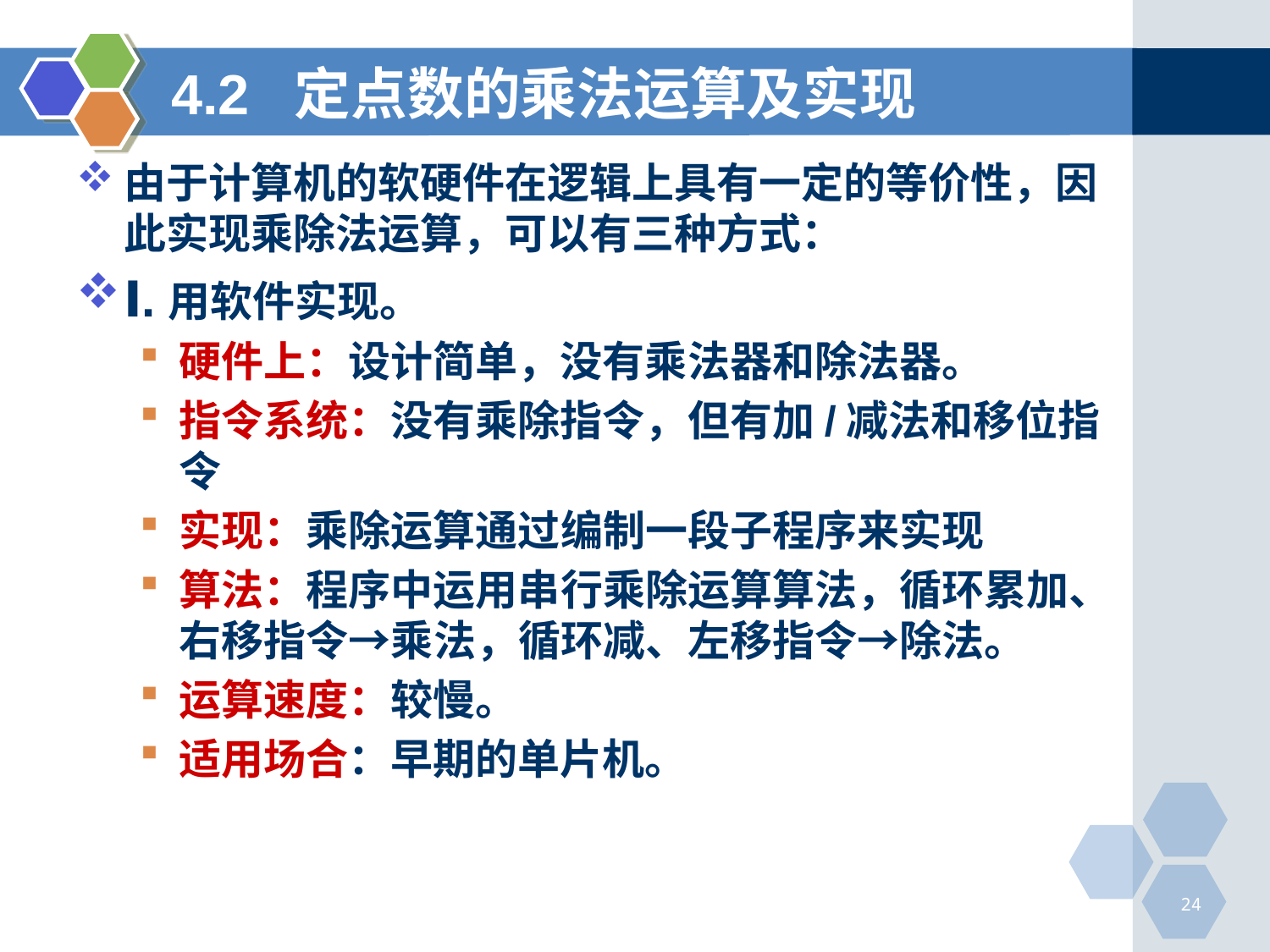

# 4.2  定点数的乘法运算及实现
由于计算机的软硬件在逻辑上具有一定的等价性，因此实现乘除法运算，可以有三种方式：
Ⅰ.用软件实现。
硬件上：设计简单，没有乘法器和除法器。
指令系统：没有乘除指令，但有加/减法和移位指令
实现：乘除运算通过编制一段子程序来实现
算法：程序中运用串行乘除运算算法，循环累加、右移指令→乘法，循环减、左移指令→除法。
运算速度：较慢。
适用场合：早期的单片机。
24